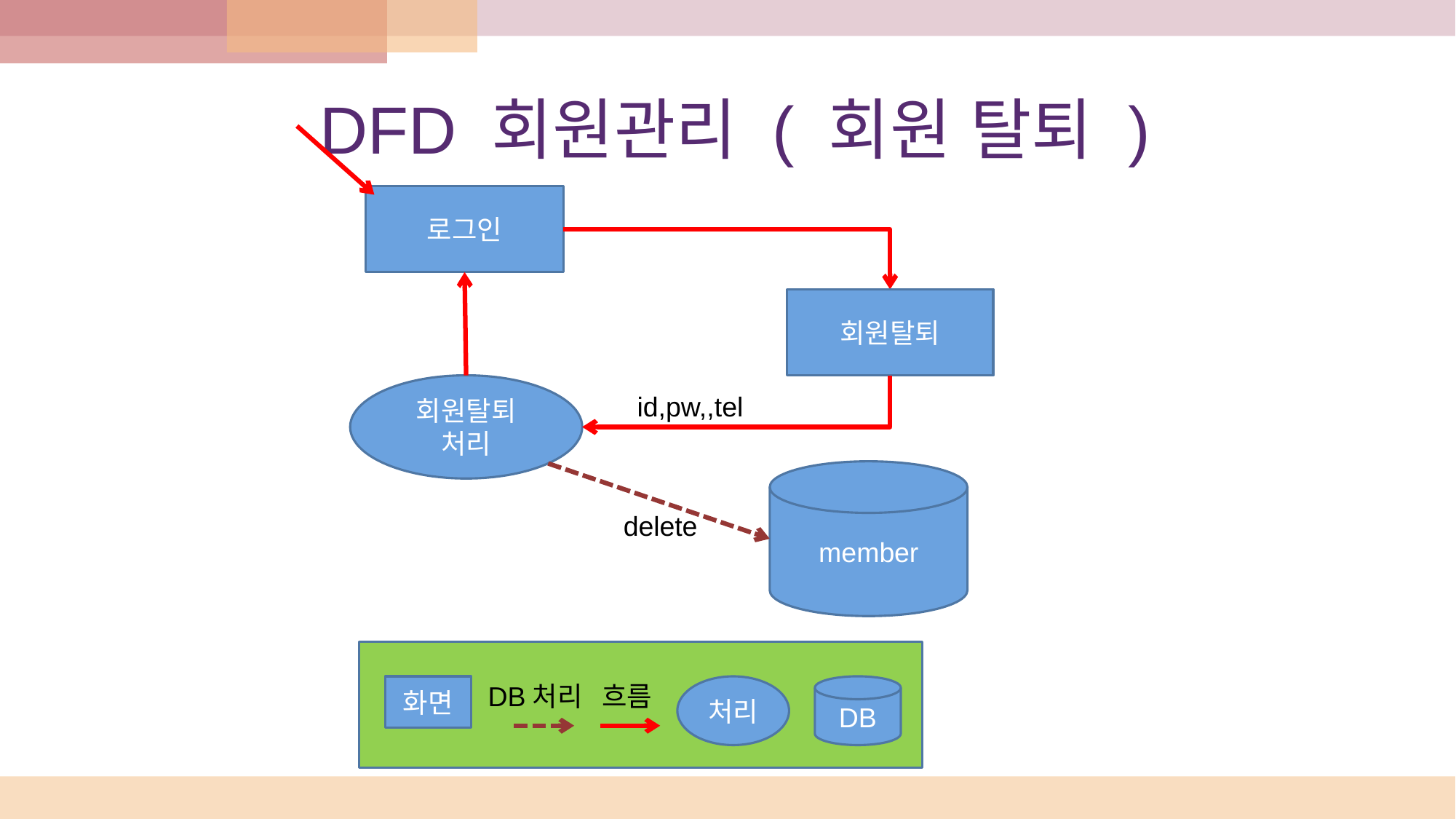

# DFD 회원관리 ( 회원 탈퇴 )
로그인
회원탈퇴
회원탈퇴
처리
id,pw,,tel
member
delete

DB처리
흐름
화면
처리
DB